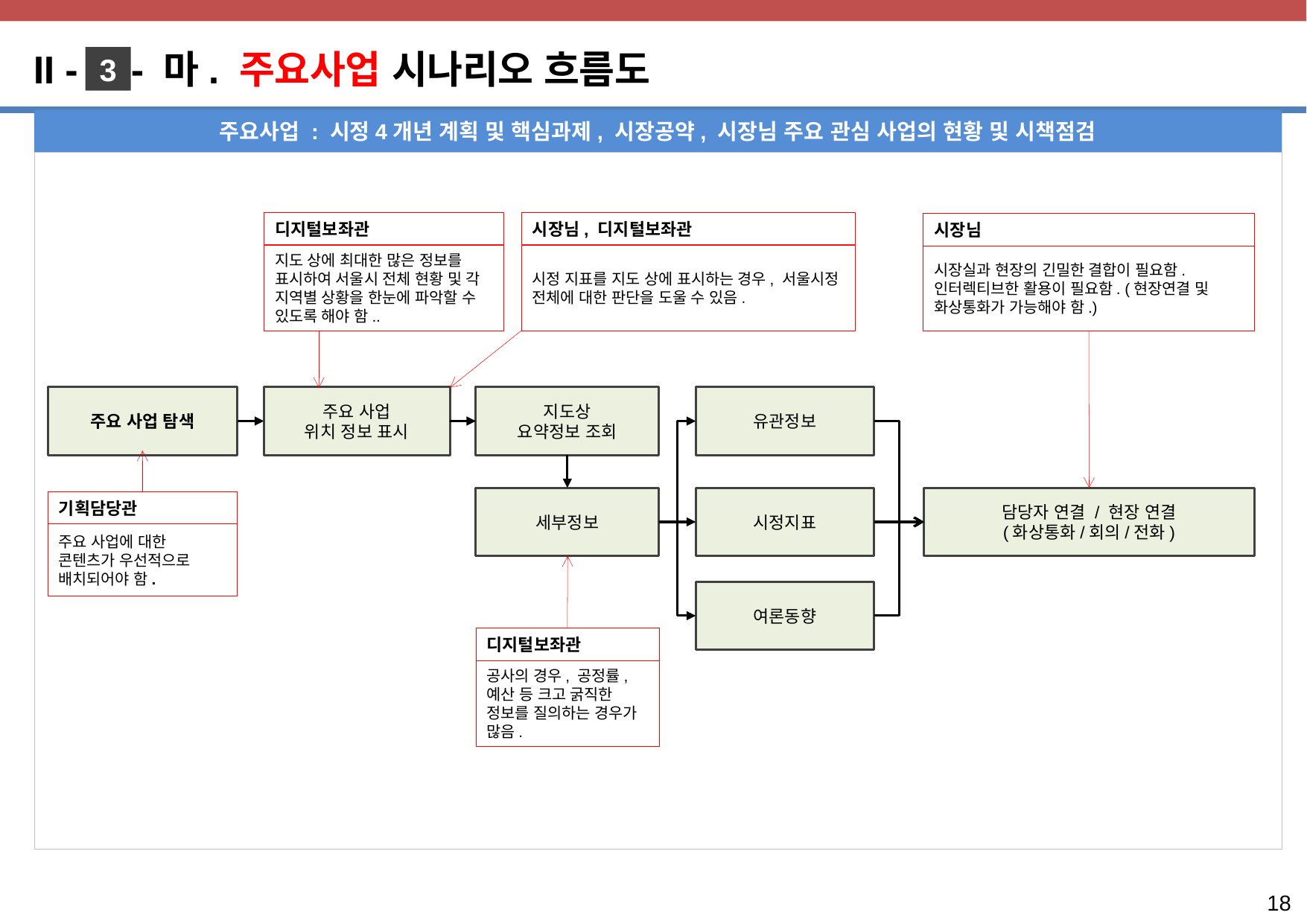

II -     - 마. 주요사업 시나리오 흐름도
3
주요사업 : 시정4개년 계획 및 핵심과제, 시장공약, 시장님 주요 관심 사업의 현황 및 시책점검

디지털보좌관
시장님, 디지털보좌관
시장님
지도 상에 최대한 많은 정보를 표시하여 서울시 전체 현황 및 각 지역별 상황을 한눈에 파악할 수 있도록 해야 함..
시정 지표를 지도 상에 표시하는 경우, 서울시정 전체에 대한 판단을 도울 수 있음.
시장실과 현장의 긴밀한 결합이 필요함.
인터렉티브한 활용이 필요함. (현장연결 및 화상통화가 가능해야 함.)
주요 사업
위치 정보 표시
지도상
요약정보 조회
유관정보
주요 사업 탐색
세부정보
시정지표
담당자 연결 / 현장 연결
(화상통화/회의/전화)
기획담당관
주요 사업에 대한 콘텐츠가 우선적으로 배치되어야 함.
여론동향
디지털보좌관
공사의 경우, 공정률, 예산 등 크고 굵직한 정보를 질의하는 경우가 많음.